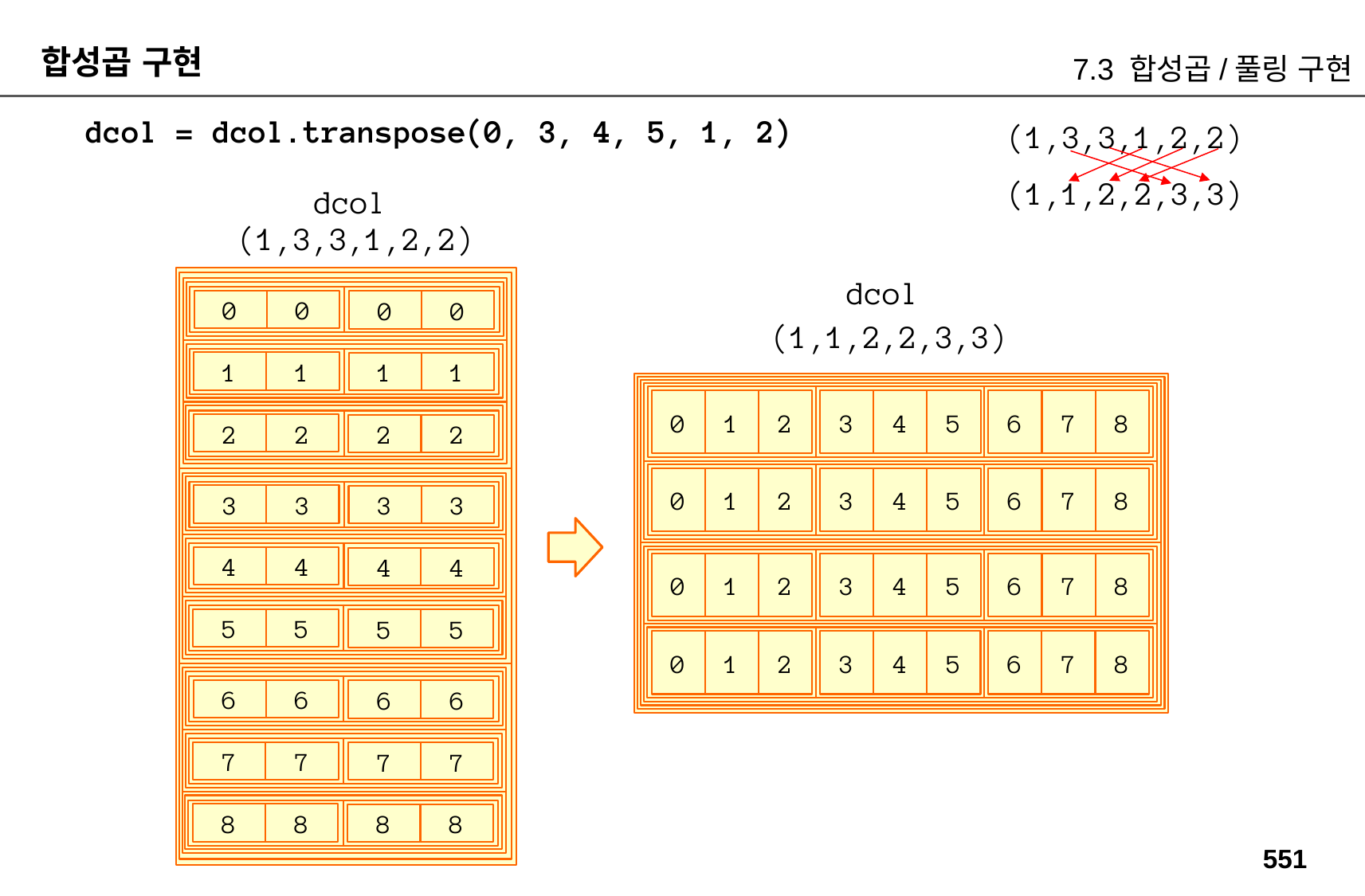

합성곱 구현
7.3 합성곱/풀링 구현
dcol = dcol.transpose(0, 3, 4, 5, 1, 2)
(1,3,3,1,2,2)
(1,1,2,2,3,3)
dcol
(1,3,3,1,2,2)
dcol

0
0
0
0
(1,1,2,2,3,3)

1
1
1
1

0
1
2
3
4
5
6
7
8

2
2
2
2

0
1
2
3
4
5
6
7
8

3
3
3
3

4
4
4
4

0
1
2
3
4
5
6
7
8

5
5
5
5

0
1
2
3
4
5
6
7
8

6
6
6
6

7
7
7
7

8
8
8
8